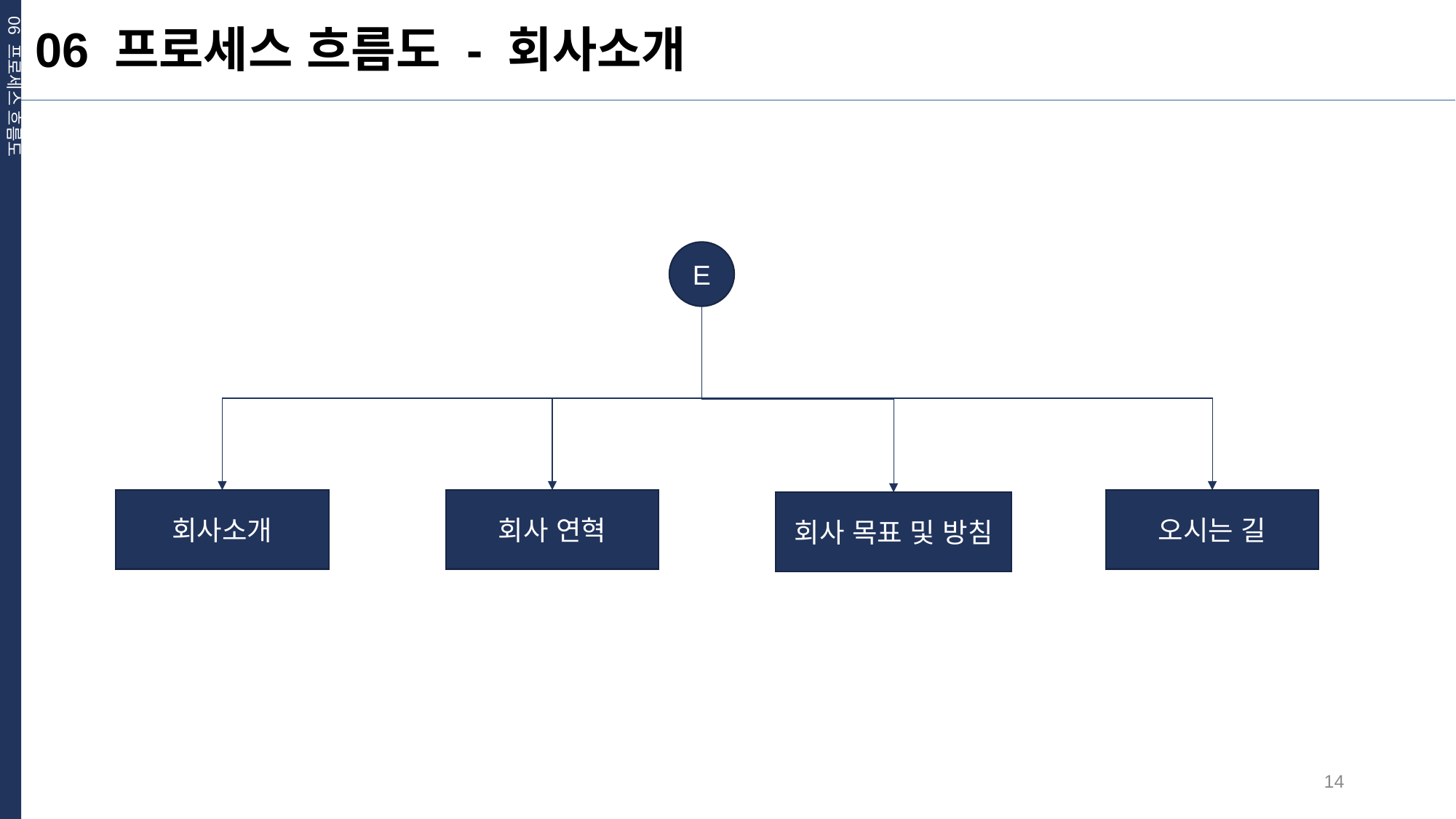

06 프로세스 흐름도
06 프로세스 흐름도 - 회사소개
E
회사소개
회사 연혁
오시는 길
회사 목표 및 방침
14